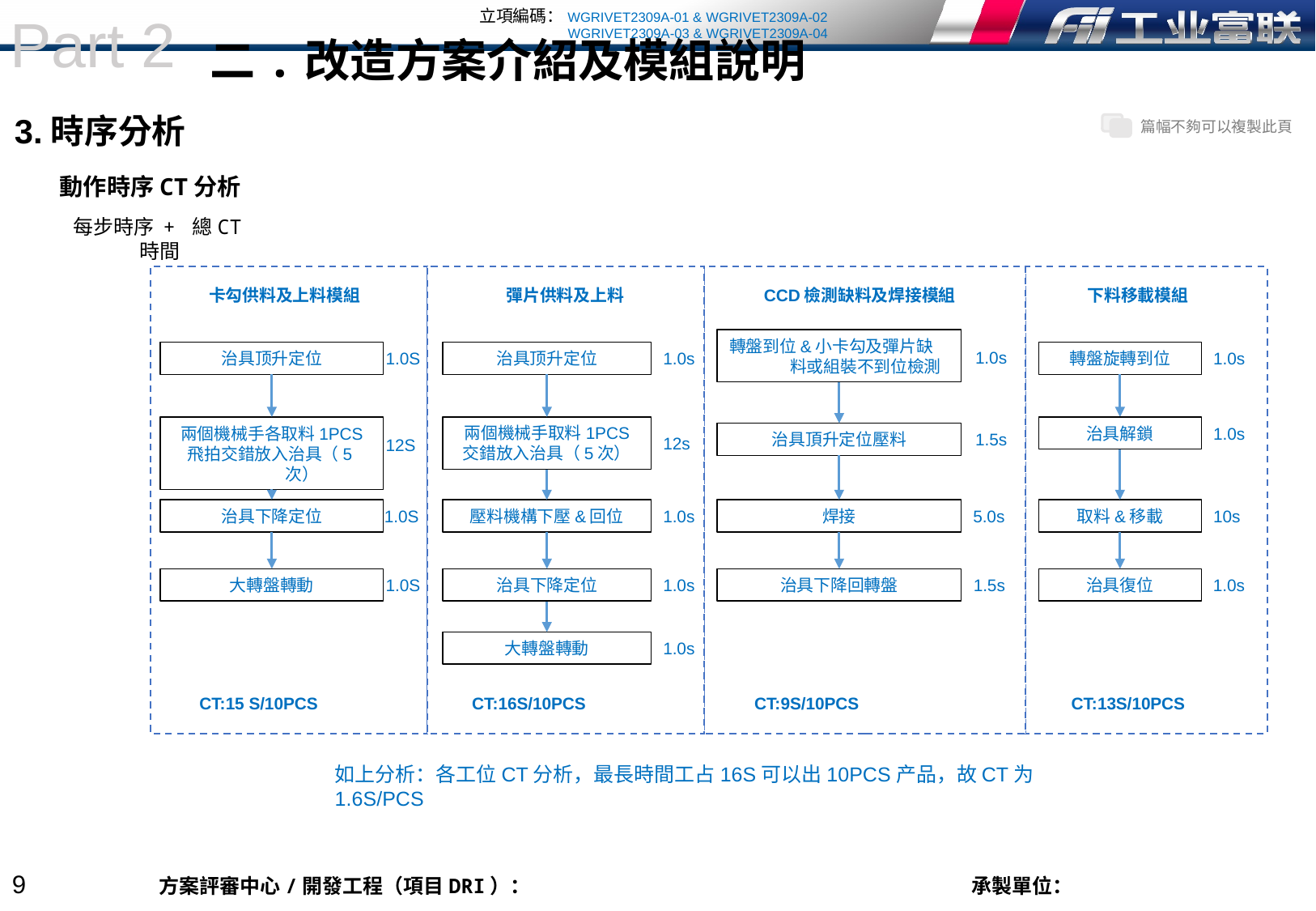

Part 2
二.改造方案介紹及模組說明
3.時序分析
動作時序CT分析
每步時序 + 總CT時間

卡勾供料及上料模組
彈片供料及上料
CCD檢測缺料及焊接模組
下料移載模組
轉盤到位&小卡勾及彈片缺料或組裝不到位檢測
1.0s
治具顶升定位
1.0S
治具顶升定位
1.0s
轉盤旋轉到位
1.0s
兩個機械手各取料1PCS
飛拍交錯放入治具（5次）
兩個機械手取料1PCS
交錯放入治具（5次）
治具解鎖
1.0s
治具頂升定位壓料
1.5s
12s
12S
治具下降定位
1.0S
壓料機構下壓&回位
1.0s
焊接
5.0s
取料&移載
10s
大轉盤轉動
1.0S
治具下降定位
1.0s
治具下降回轉盤
1.5s
治具復位
1.0s
大轉盤轉動
1.0s
CT:15 S/10PCS
CT:16S/10PCS
CT:9S/10PCS
CT:13S/10PCS
如上分析：各工位CT分析，最長時間工占16S可以出10PCS产品，故CT为1.6S/PCS
9